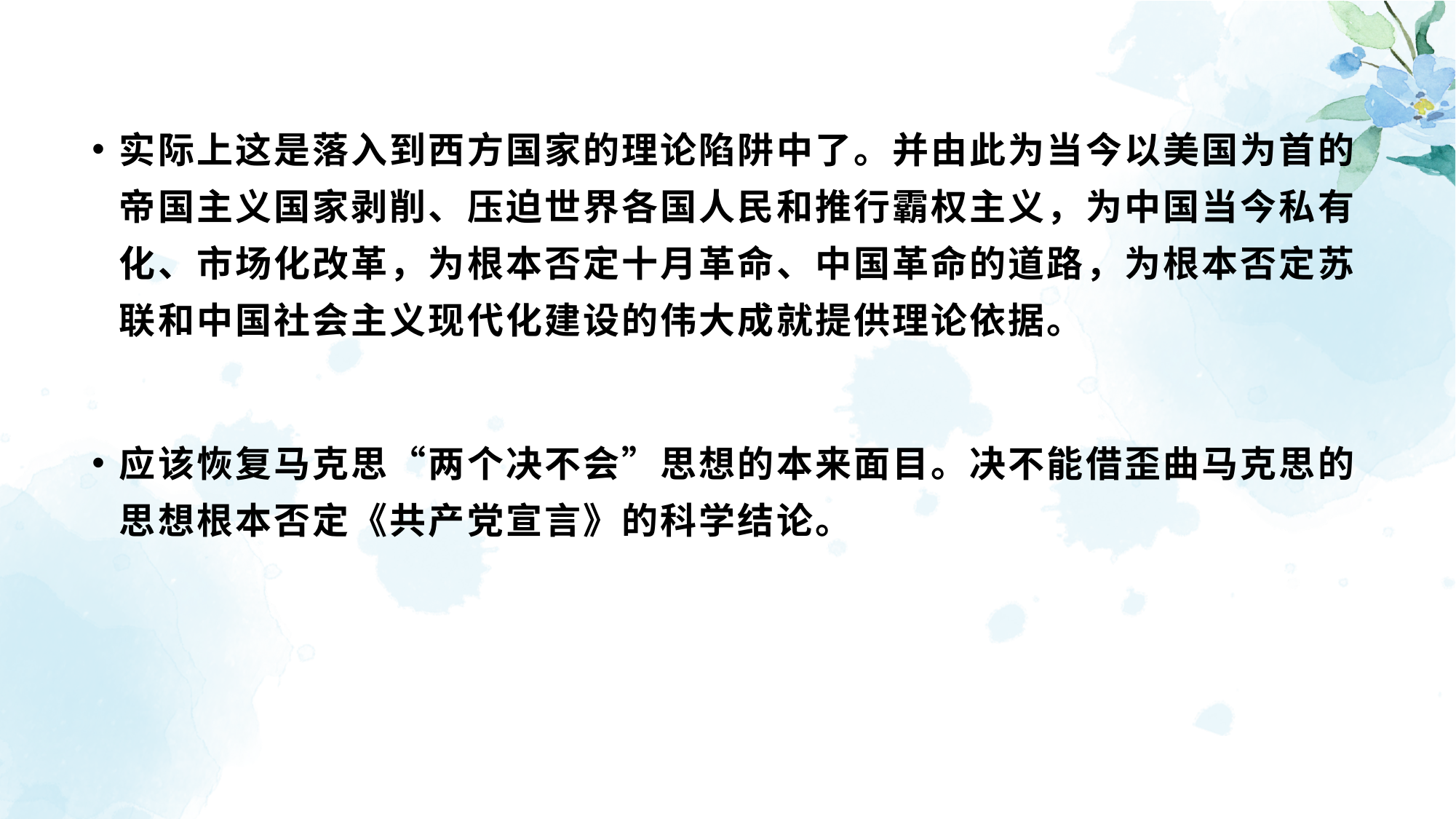

实际上这是落入到西方国家的理论陷阱中了。并由此为当今以美国为首的帝国主义国家剥削、压迫世界各国人民和推行霸权主义，为中国当今私有化、市场化改革，为根本否定十月革命、中国革命的道路，为根本否定苏联和中国社会主义现代化建设的伟大成就提供理论依据。

应该恢复马克思“两个决不会”思想的本来面目。决不能借歪曲马克思的思想根本否定《共产党宣言》的科学结论。